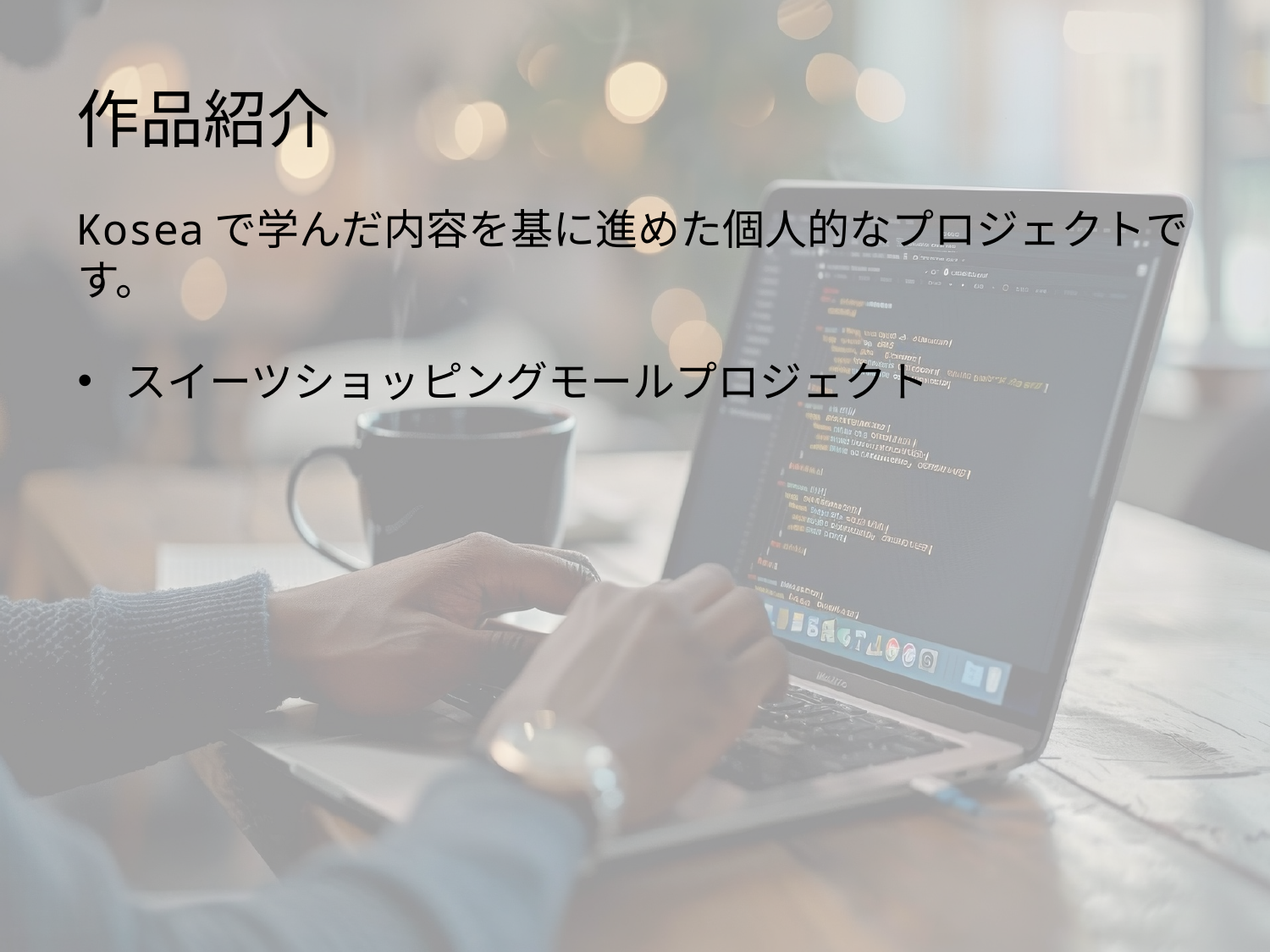

# 作品紹介
Koseaで学んだ内容を基に進めた個人的なプロジェクトです。

スイーツショッピングモールプロジェクト